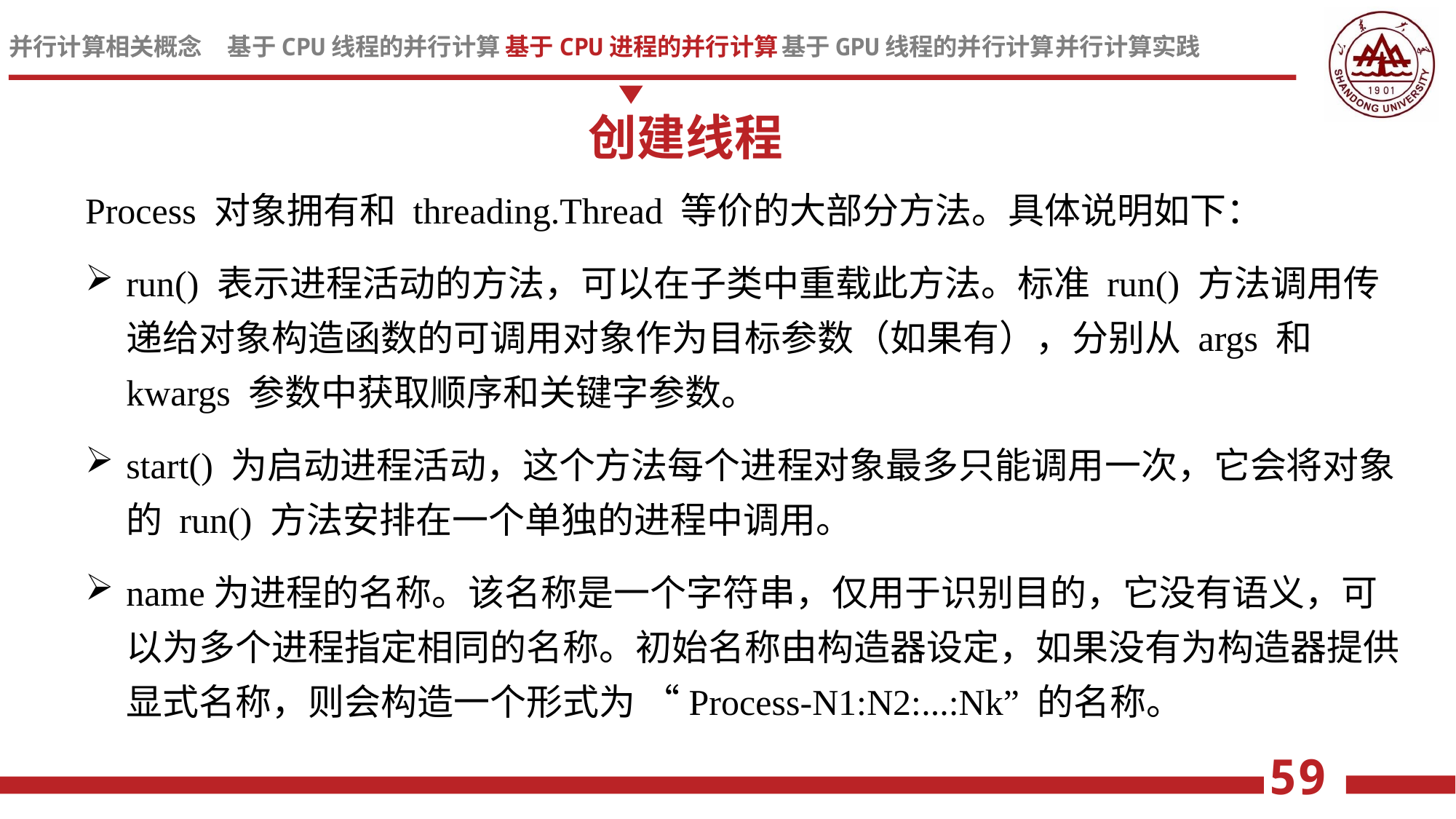

创建线程
Process 对象拥有和 threading.Thread 等价的大部分方法。具体说明如下：
run() 表示进程活动的方法，可以在子类中重载此方法。标准 run() 方法调用传递给对象构造函数的可调用对象作为目标参数（如果有），分别从 args 和 kwargs 参数中获取顺序和关键字参数。
start() 为启动进程活动，这个方法每个进程对象最多只能调用一次，它会将对象的 run() 方法安排在一个单独的进程中调用。
name为进程的名称。该名称是一个字符串，仅用于识别目的，它没有语义，可以为多个进程指定相同的名称。初始名称由构造器设定，如果没有为构造器提供显式名称，则会构造一个形式为 “Process-N1:N2:...:Nk” 的名称。